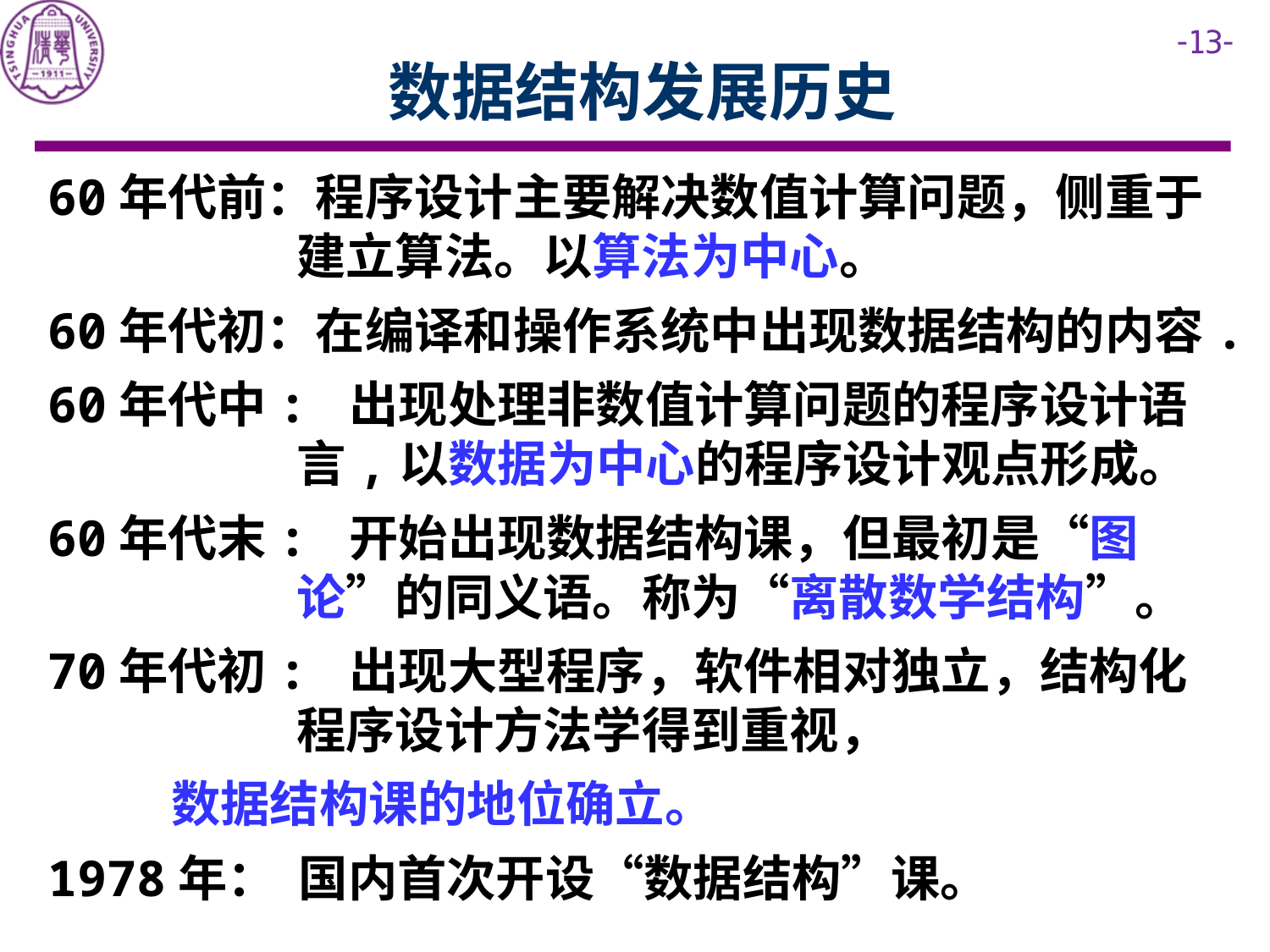

数据结构发展历史

60年代前：程序设计主要解决数值计算问题，侧重于建立算法。以算法为中心。
60年代初：在编译和操作系统中出现数据结构的内容.
60年代中: 出现处理非数值计算问题的程序设计语言,以数据为中心的程序设计观点形成。
60年代末: 开始出现数据结构课，但最初是“图论”的同义语。称为“离散数学结构”。
70年代初: 出现大型程序，软件相对独立，结构化程序设计方法学得到重视，
          数据结构课的地位确立。
1978年：  国内首次开设“数据结构”课。